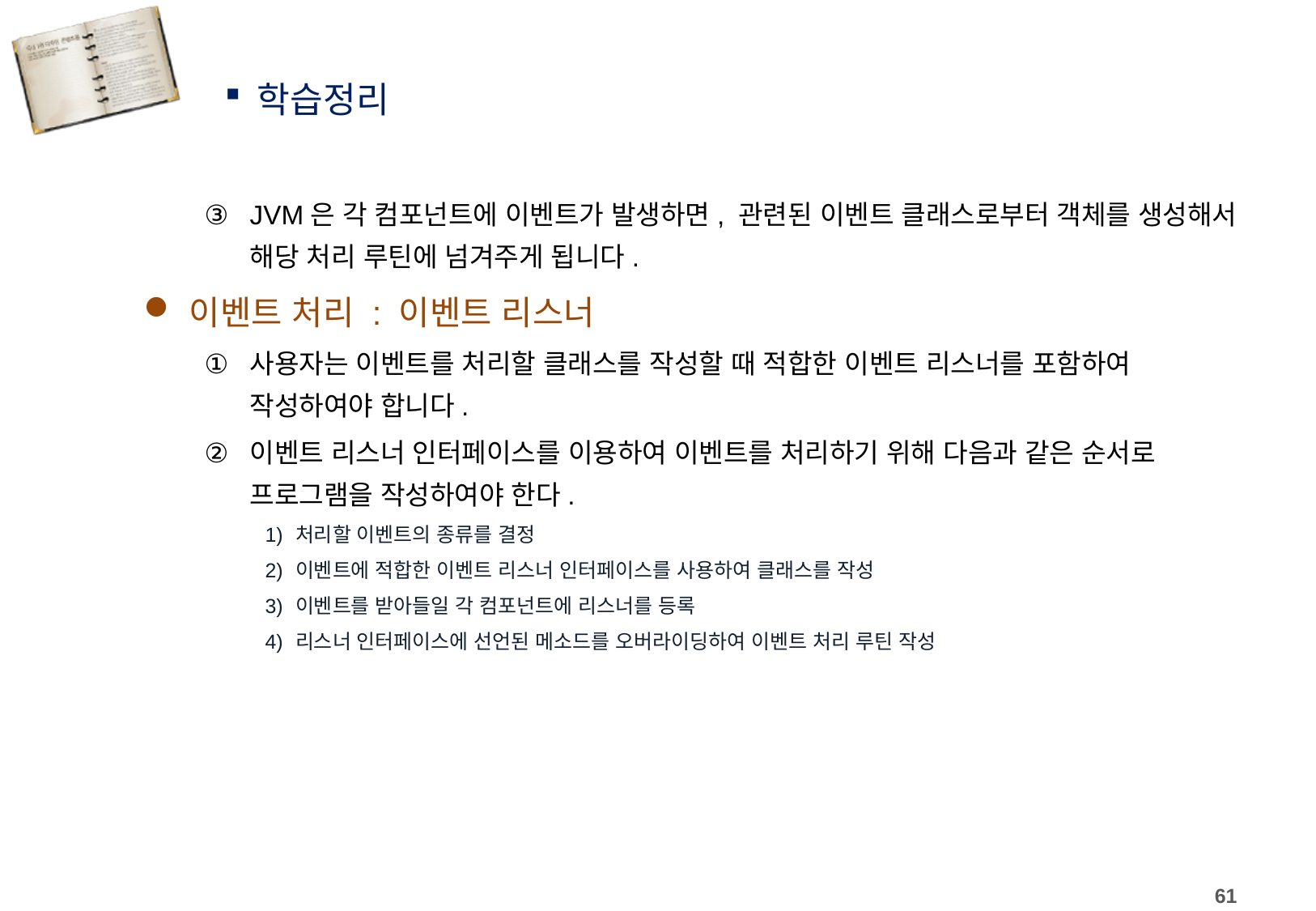

학습정리
JVM은 각 컴포넌트에 이벤트가 발생하면, 관련된 이벤트 클래스로부터 객체를 생성해서 해당 처리 루틴에 넘겨주게 됩니다.
이벤트 처리 : 이벤트 리스너
사용자는 이벤트를 처리할 클래스를 작성할 때 적합한 이벤트 리스너를 포함하여 작성하여야 합니다.
이벤트 리스너 인터페이스를 이용하여 이벤트를 처리하기 위해 다음과 같은 순서로 프로그램을 작성하여야 한다.
처리할 이벤트의 종류를 결정
이벤트에 적합한 이벤트 리스너 인터페이스를 사용하여 클래스를 작성
이벤트를 받아들일 각 컴포넌트에 리스너를 등록
리스너 인터페이스에 선언된 메소드를 오버라이딩하여 이벤트 처리 루틴 작성
61